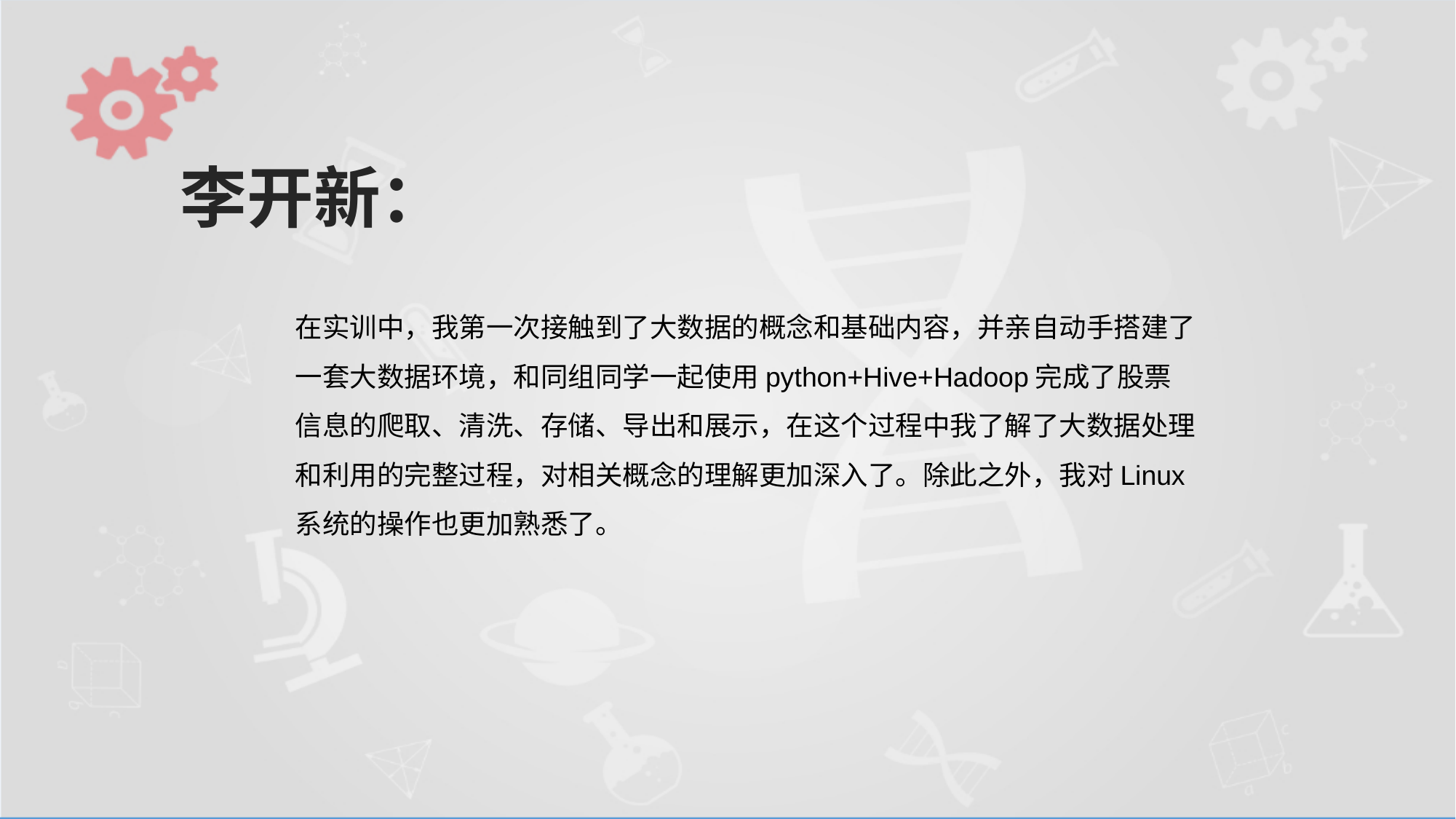

# 李开新：
在实训中，我第一次接触到了大数据的概念和基础内容，并亲自动手搭建了一套大数据环境，和同组同学一起使用python+Hive+Hadoop完成了股票信息的爬取、清洗、存储、导出和展示，在这个过程中我了解了大数据处理和利用的完整过程，对相关概念的理解更加深入了。除此之外，我对Linux系统的操作也更加熟悉了。